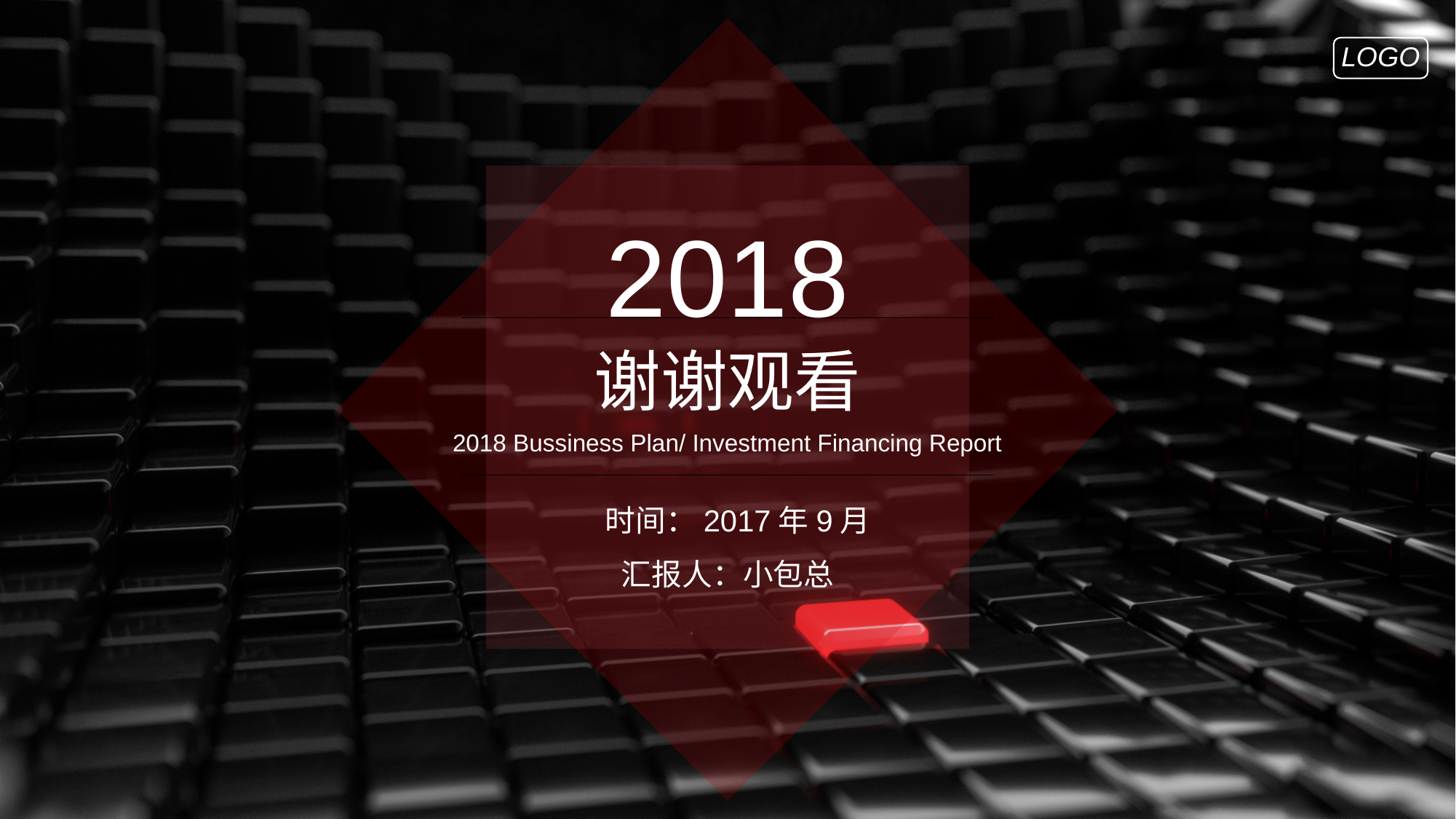

LOGO

2018
谢谢观看
2018 Bussiness Plan/ Investment Financing Report
时间：2017年9月
汇报人：小包总